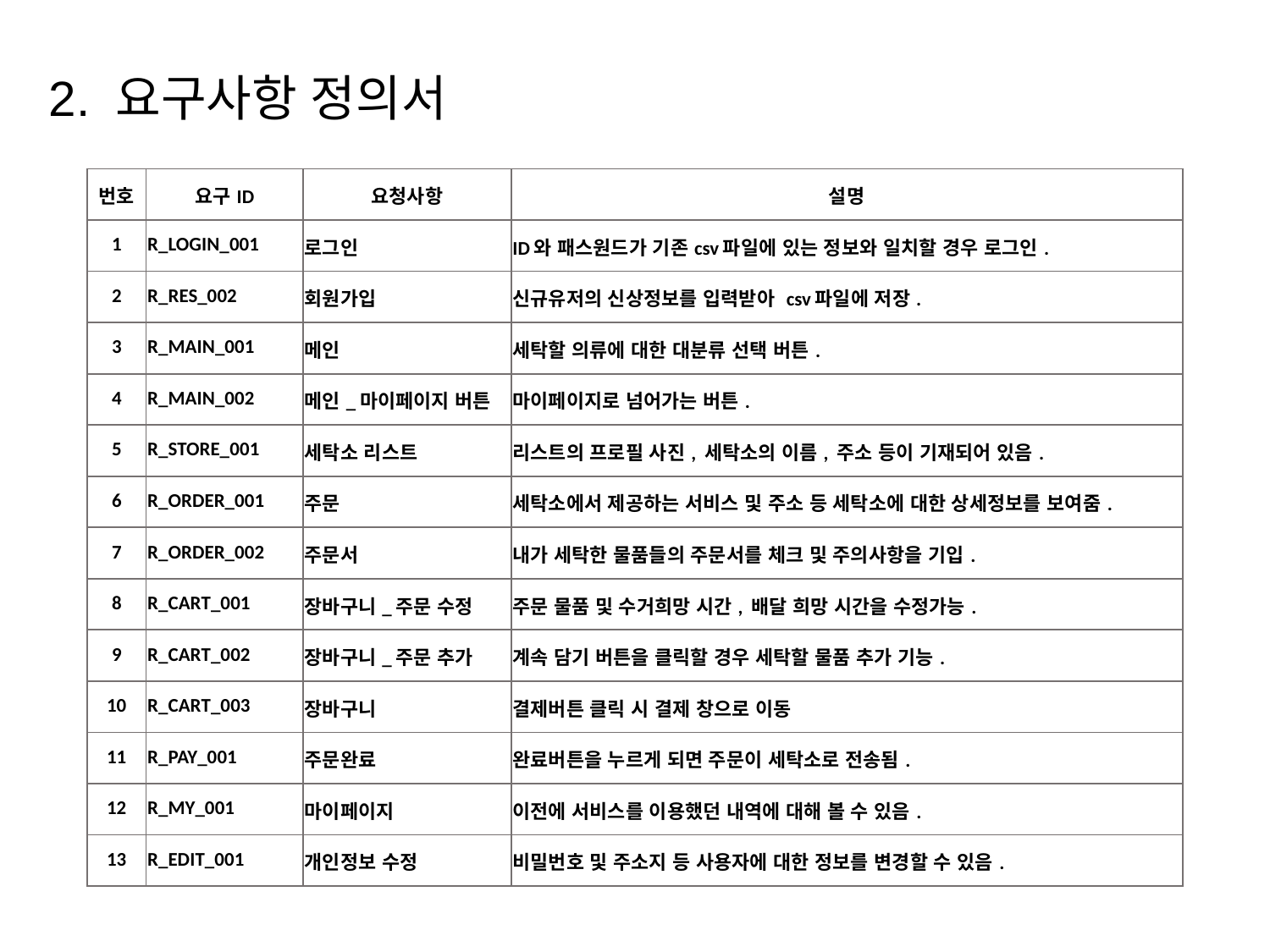

2. 요구사항 정의서
| 번호 | 요구ID | 요청사항 | 설명 |
| --- | --- | --- | --- |
| 1 | R\_LOGIN\_001 | 로그인 | ID와 패스원드가 기존csv파일에 있는 정보와 일치할 경우 로그인. |
| 2 | R\_RES\_002 | 회원가입 | 신규유저의 신상정보를 입력받아 csv파일에 저장. |
| 3 | R\_MAIN\_001 | 메인 | 세탁할 의류에 대한 대분류 선택 버튼. |
| 4 | R\_MAIN\_002 | 메인\_마이페이지 버튼 | 마이페이지로 넘어가는 버튼. |
| 5 | R\_STORE\_001 | 세탁소 리스트 | 리스트의 프로필 사진, 세탁소의 이름, 주소 등이 기재되어 있음. |
| 6 | R\_ORDER\_001 | 주문 | 세탁소에서 제공하는 서비스 및 주소 등 세탁소에 대한 상세정보를 보여줌. |
| 7 | R\_ORDER\_002 | 주문서 | 내가 세탁한 물품들의 주문서를 체크 및 주의사항을 기입. |
| 8 | R\_CART\_001 | 장바구니\_주문 수정 | 주문 물품 및 수거희망 시간, 배달 희망 시간을 수정가능. |
| 9 | R\_CART\_002 | 장바구니\_주문 추가 | 계속 담기 버튼을 클릭할 경우 세탁할 물품 추가 기능. |
| 10 | R\_CART\_003 | 장바구니 | 결제버튼 클릭 시 결제 창으로 이동 |
| 11 | R\_PAY\_001 | 주문완료 | 완료버튼을 누르게 되면 주문이 세탁소로 전송됨. |
| 12 | R\_MY\_001 | 마이페이지 | 이전에 서비스를 이용했던 내역에 대해 볼 수 있음. |
| 13 | R\_EDIT\_001 | 개인정보 수정 | 비밀번호 및 주소지 등 사용자에 대한 정보를 변경할 수 있음. |